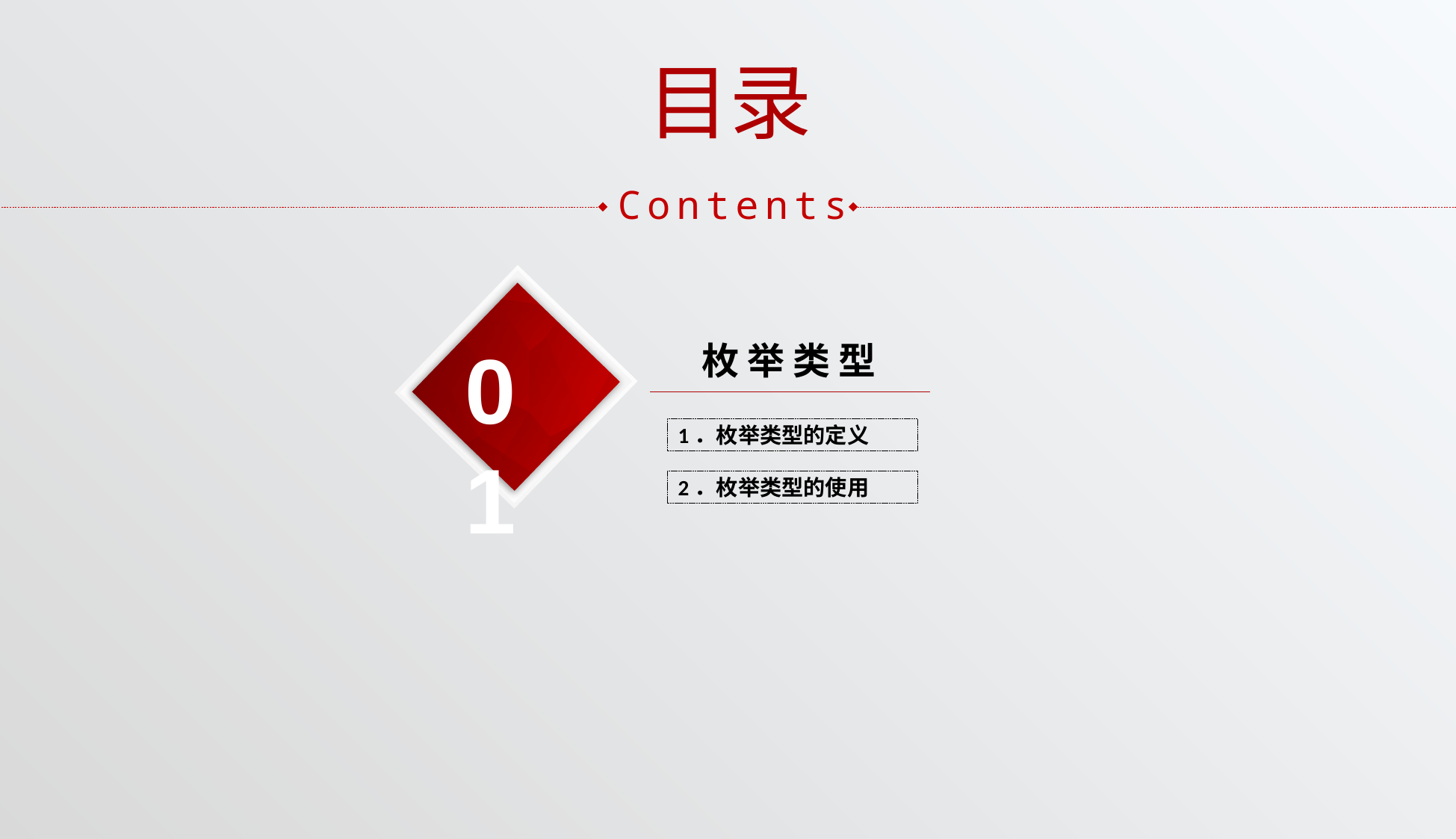

目录
Contents

01
枚 举 类 型
1．枚举类型的定义
2．枚举类型的使用